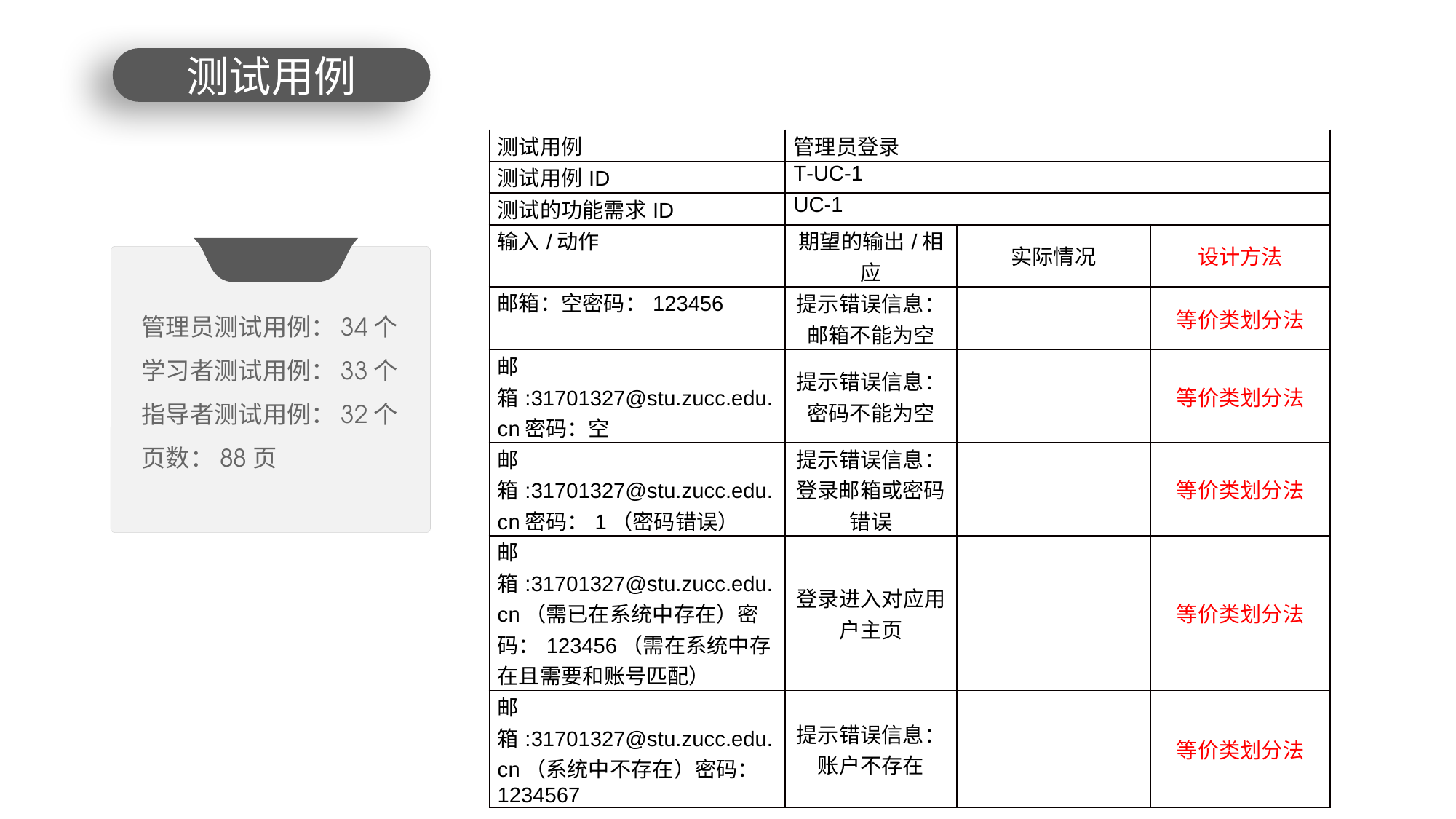

测试用例
| 测试用例 | 管理员登录 |  |  |
| --- | --- | --- | --- |
| 测试用例ID | T-UC-1 |  |  |
| 测试的功能需求ID | UC-1 |  |  |
| 输入/动作 | 期望的输出/相应 | 实际情况 | 设计方法 |
| 邮箱：空密码：123456 | 提示错误信息：邮箱不能为空 |  | 等价类划分法 |
| 邮箱:31701327@stu.zucc.edu.cn密码：空 | 提示错误信息：密码不能为空 |  | 等价类划分法 |
| 邮箱:31701327@stu.zucc.edu.cn密码：1（密码错误） | 提示错误信息：登录邮箱或密码错误 |  | 等价类划分法 |
| 邮箱:31701327@stu.zucc.edu.cn（需已在系统中存在）密码：123456（需在系统中存在且需要和账号匹配） | 登录进入对应用户主页 |  | 等价类划分法 |
| 邮箱:31701327@stu.zucc.edu.cn（系统中不存在）密码：1234567 | 提示错误信息：账户不存在 |  | 等价类划分法 |

管理员测试用例：34个
学习者测试用例：33个
指导者测试用例：32个
页数：88页